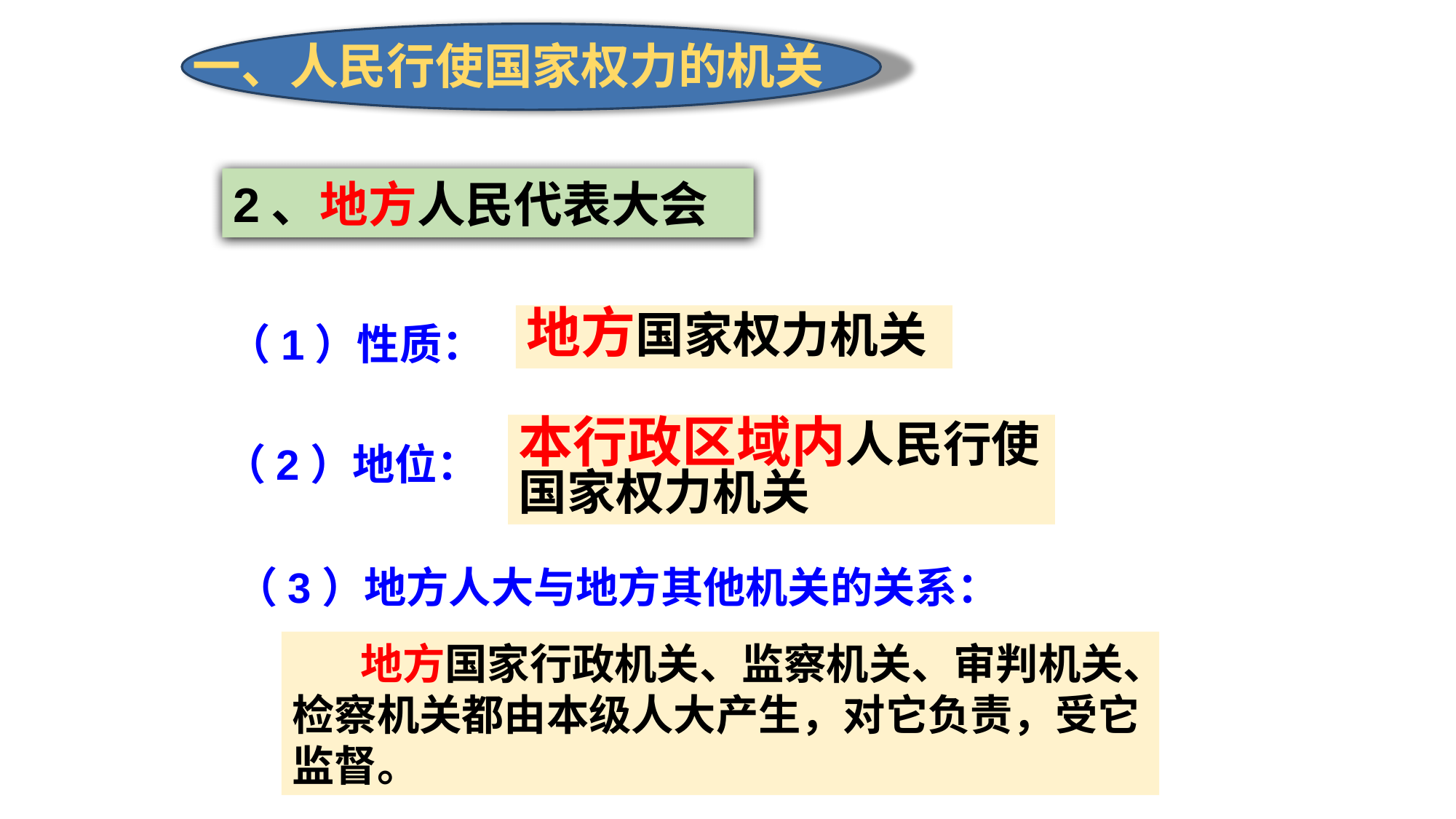

一、人民行使国家权力的机关
（1）性质：
2、地方人民代表大会
地方国家权力机关
（1）性质：
本行政区域内人民行使国家权力机关
（2）地位：
（3）地方人大与地方其他机关的关系：
      地方国家行政机关、监察机关、审判机关、检察机关都由本级人大产生，对它负责，受它监督。